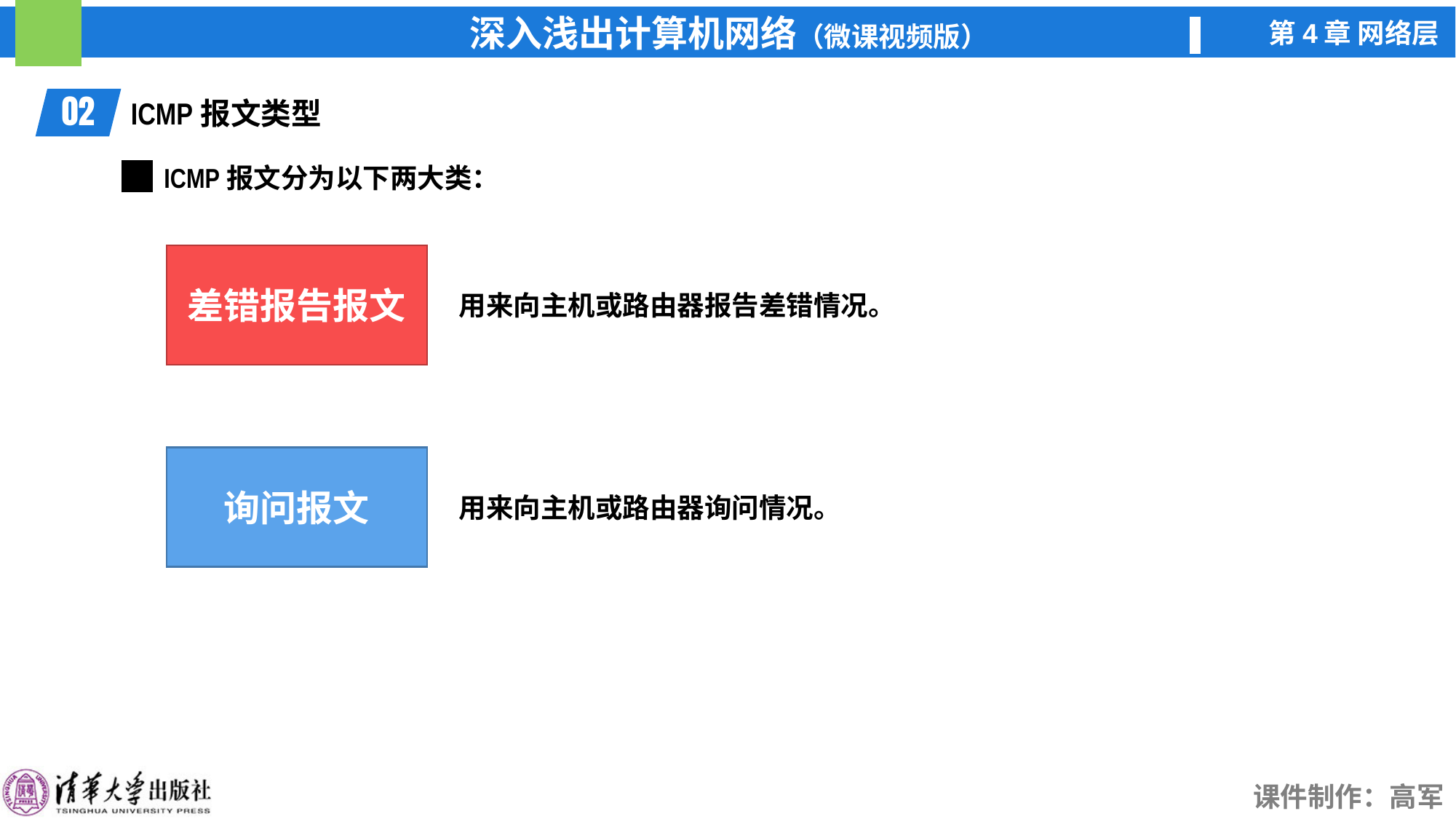

02
ICMP报文类型
ICMP报文分为以下两大类：

差错报告报文
用来向主机或路由器报告差错情况。
询问报文
用来向主机或路由器询问情况。